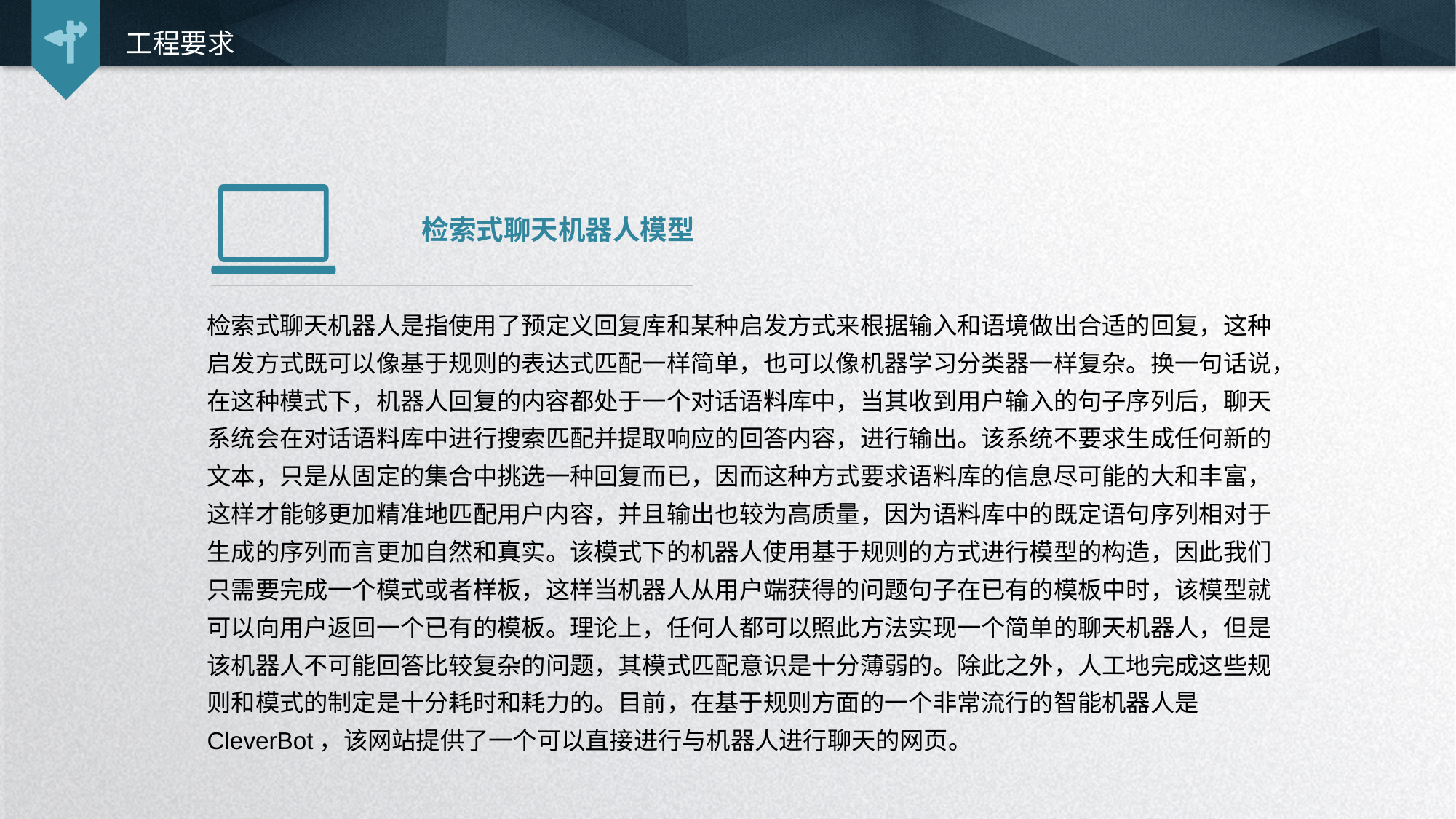

工程要求

检索式聊天机器人模型
检索式聊天机器人是指使用了预定义回复库和某种启发方式来根据输入和语境做出合适的回复，这种启发方式既可以像基于规则的表达式匹配一样简单，也可以像机器学习分类器一样复杂。换一句话说，在这种模式下，机器人回复的内容都处于一个对话语料库中，当其收到用户输入的句子序列后，聊天系统会在对话语料库中进行搜索匹配并提取响应的回答内容，进行输出。该系统不要求生成任何新的文本，只是从固定的集合中挑选一种回复而已，因而这种方式要求语料库的信息尽可能的大和丰富，这样才能够更加精准地匹配用户内容，并且输出也较为高质量，因为语料库中的既定语句序列相对于生成的序列而言更加自然和真实。该模式下的机器人使用基于规则的方式进行模型的构造，因此我们只需要完成一个模式或者样板，这样当机器人从用户端获得的问题句子在已有的模板中时，该模型就可以向用户返回一个已有的模板。理论上，任何人都可以照此方法实现一个简单的聊天机器人，但是该机器人不可能回答比较复杂的问题，其模式匹配意识是十分薄弱的。除此之外，人工地完成这些规则和模式的制定是十分耗时和耗力的。目前，在基于规则方面的一个非常流行的智能机器人是 CleverBot，该网站提供了一个可以直接进行与机器人进行聊天的网页。
延时符